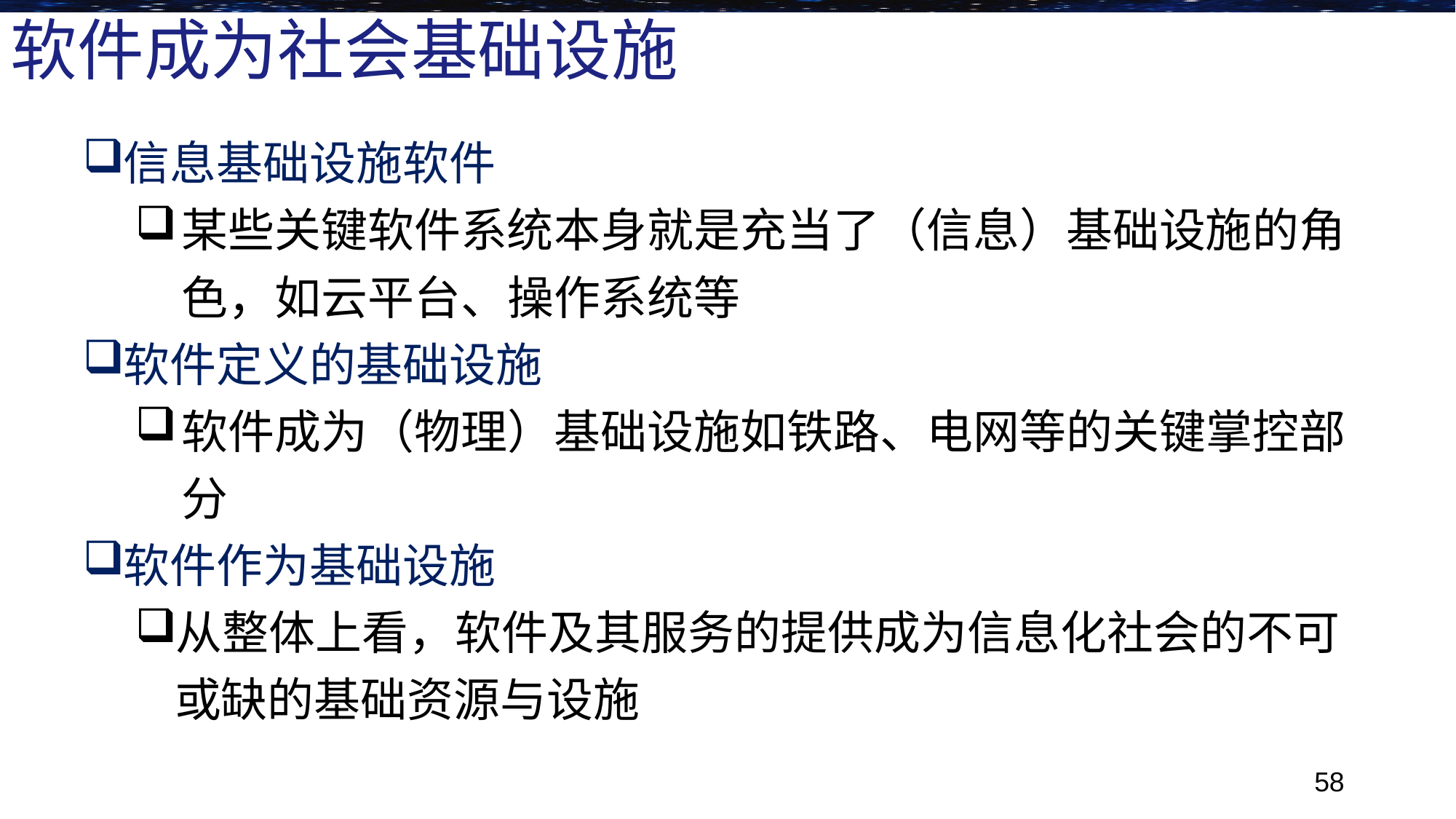

# 软件成为社会基础设施
信息基础设施软件
某些关键软件系统本身就是充当了（信息）基础设施的角色，如云平台、操作系统等
软件定义的基础设施
软件成为（物理）基础设施如铁路、电网等的关键掌控部分
软件作为基础设施
从整体上看，软件及其服务的提供成为信息化社会的不可或缺的基础资源与设施
58